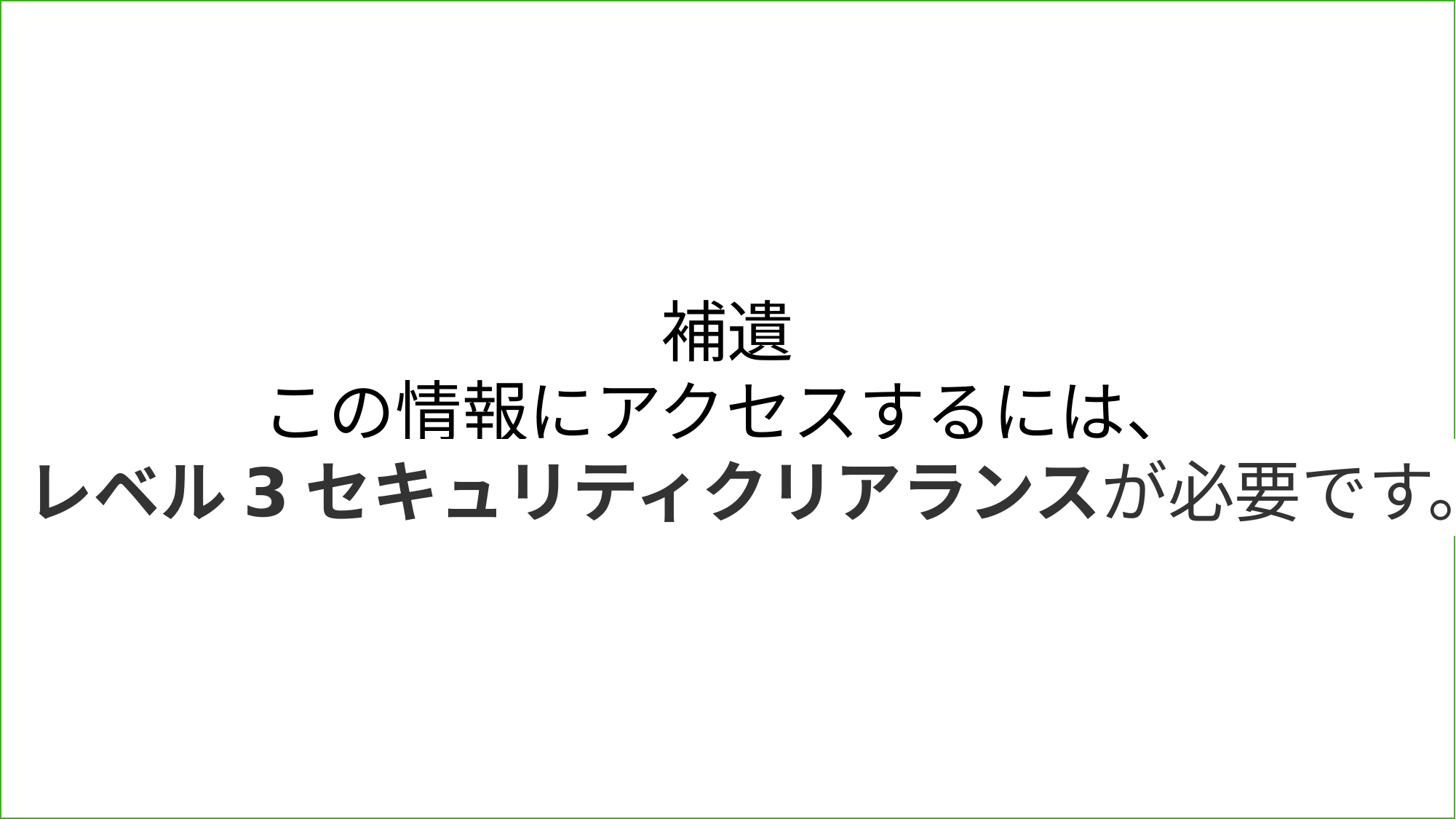

補遺
この情報にアクセスするには、
レベル3セキュリティクリアランスが必要です。